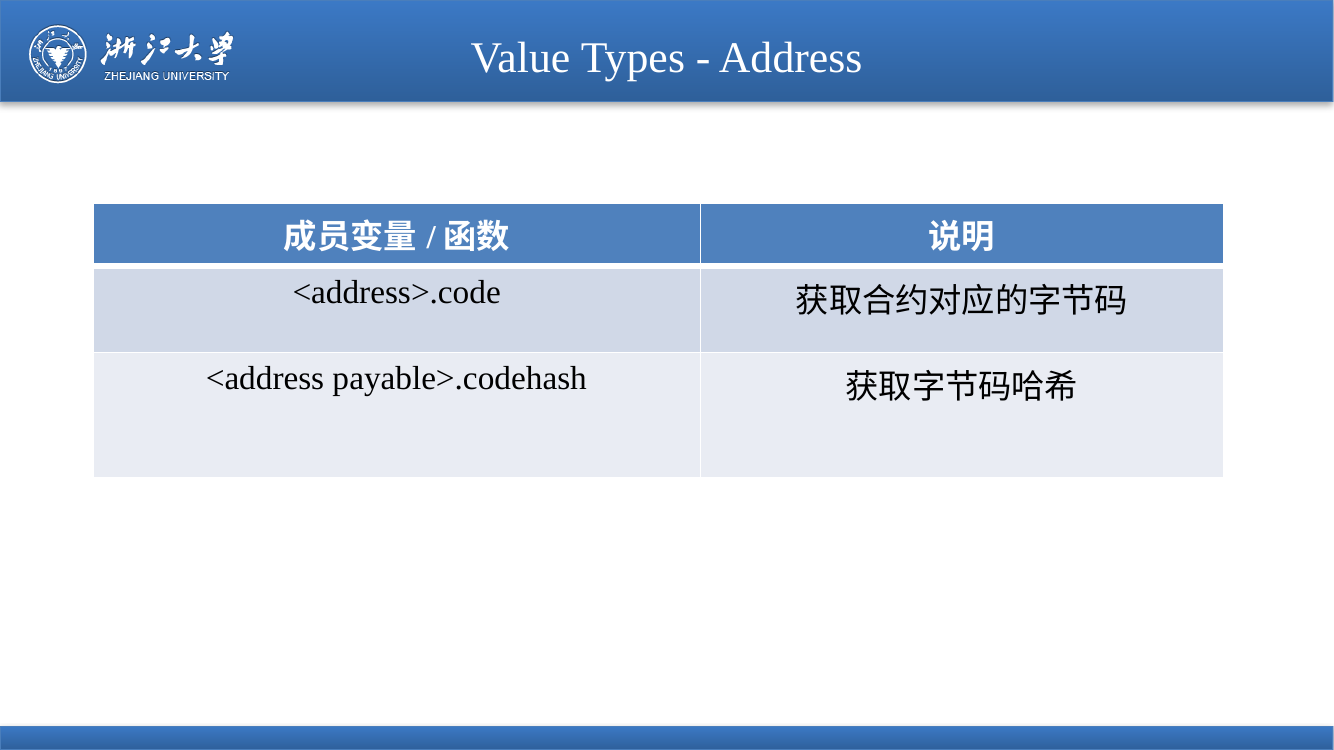

# Value Types - Address
| 成员变量/函数 | 说明 |
| --- | --- |
| <address>.code | 获取合约对应的字节码 |
| <address payable>.codehash | 获取字节码哈希 |